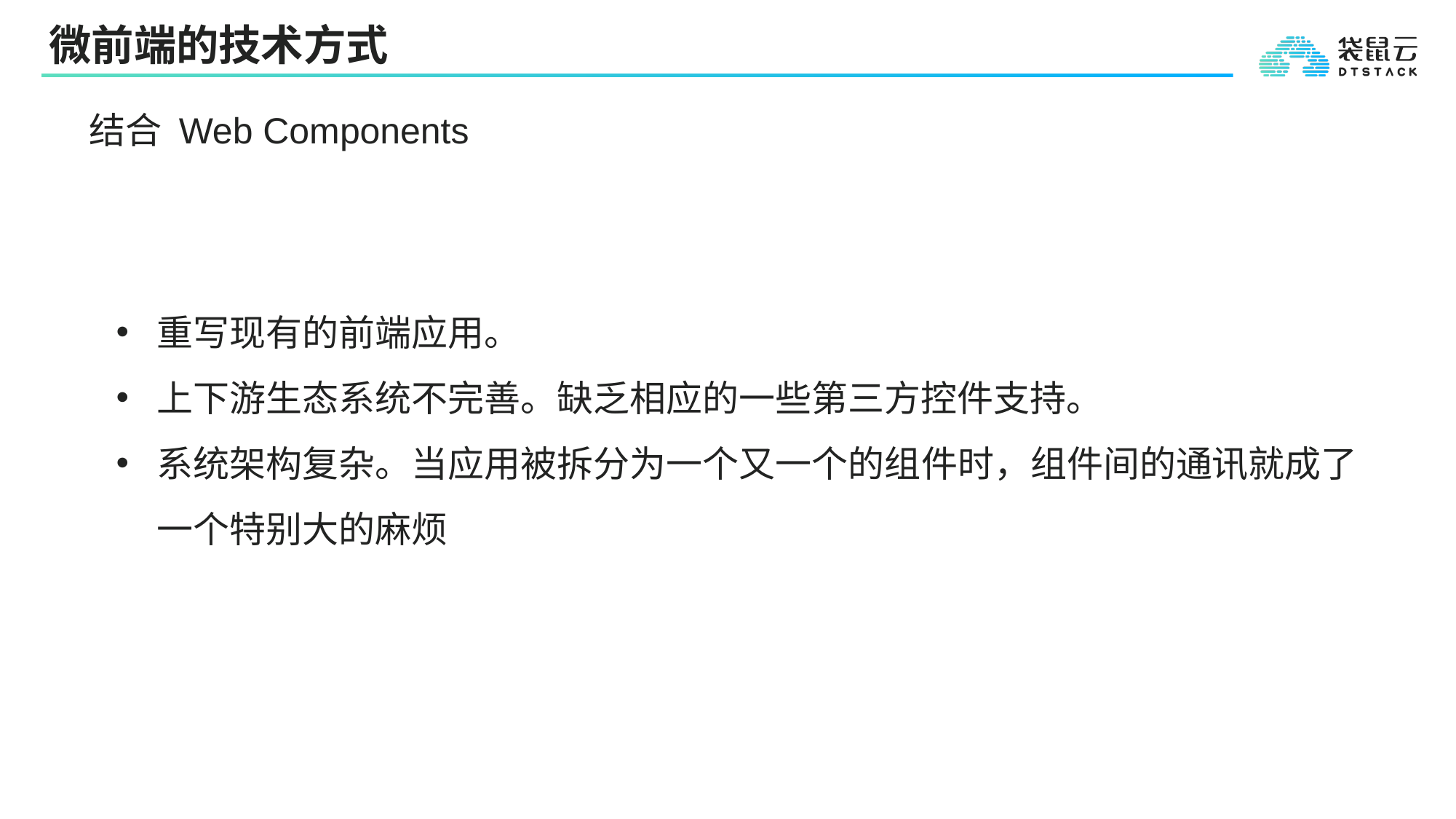

# 微前端的技术方式
结合 Web Components
重写现有的前端应用。
上下游生态系统不完善。缺乏相应的一些第三方控件支持。
系统架构复杂。当应用被拆分为一个又一个的组件时，组件间的通讯就成了一个特别大的麻烦